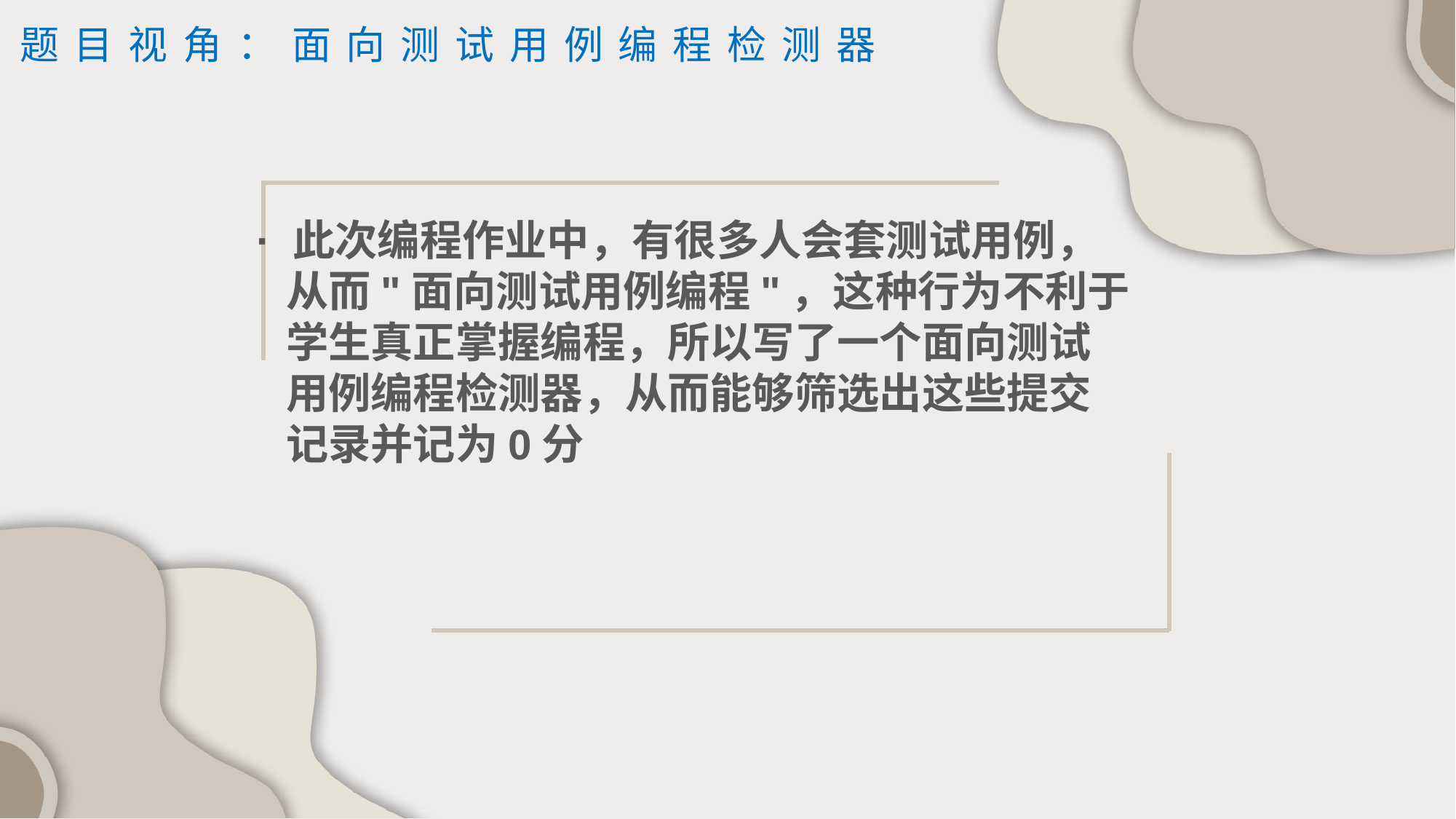

题目视角：面向测试用例编程检测器
· 此次编程作业中，有很多人会套测试用例，
  从而"面向测试用例编程"，这种行为不利于
  学生真正掌握编程，所以写了一个面向测试
  用例编程检测器，从而能够筛选出这些提交
  记录并记为0分